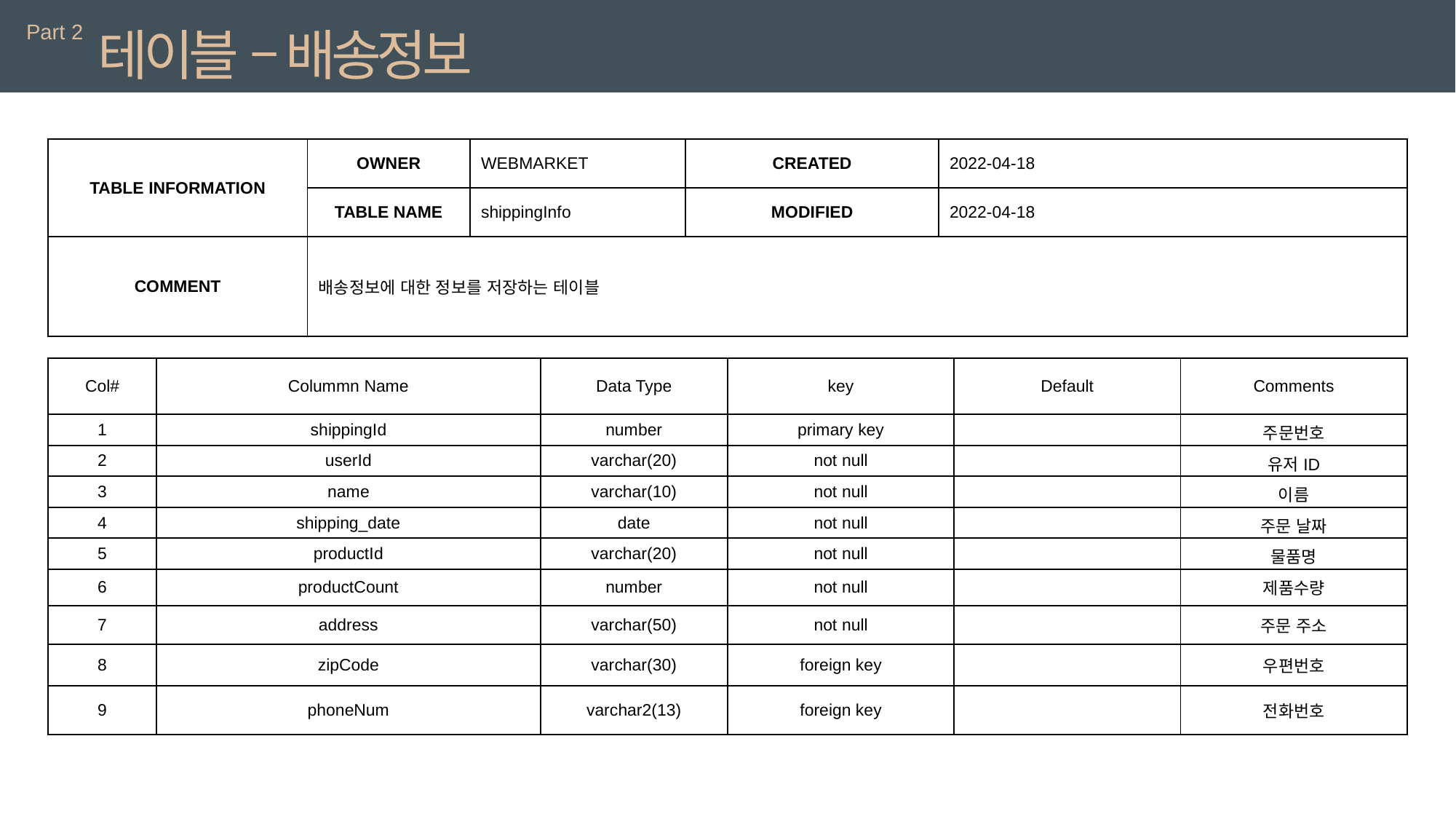

Part 2
테이블 – 배송정보
| TABLE INFORMATION | OWNER | WEBMARKET | CREATED | 2022-04-18 |
| --- | --- | --- | --- | --- |
|  | TABLE NAME | shippingInfo | MODIFIED | 2022-04-18 |
| COMMENT | 배송정보에 대한 정보를 저장하는 테이블 |  |  |  |
| Col# | Colummn Name | Data Type | key | Default | Comments |
| --- | --- | --- | --- | --- | --- |
| 1 | shippingId | number | primary key |  | 주문번호 |
| 2 | userId | varchar(20) | not null |  | 유저ID |
| 3 | name | varchar(10) | not null |  | 이름 |
| 4 | shipping\_date | date | not null |  | 주문 날짜 |
| 5 | productId | varchar(20) | not null |  | 물품명 |
| 6 | productCount | number | not null |  | 제품수량 |
| 7 | address | varchar(50) | not null |  | 주문 주소 |
| 8 | zipCode | varchar(30) | foreign key |  | 우편번호 |
| 9 | phoneNum | varchar2(13) | foreign key |  | 전화번호 |